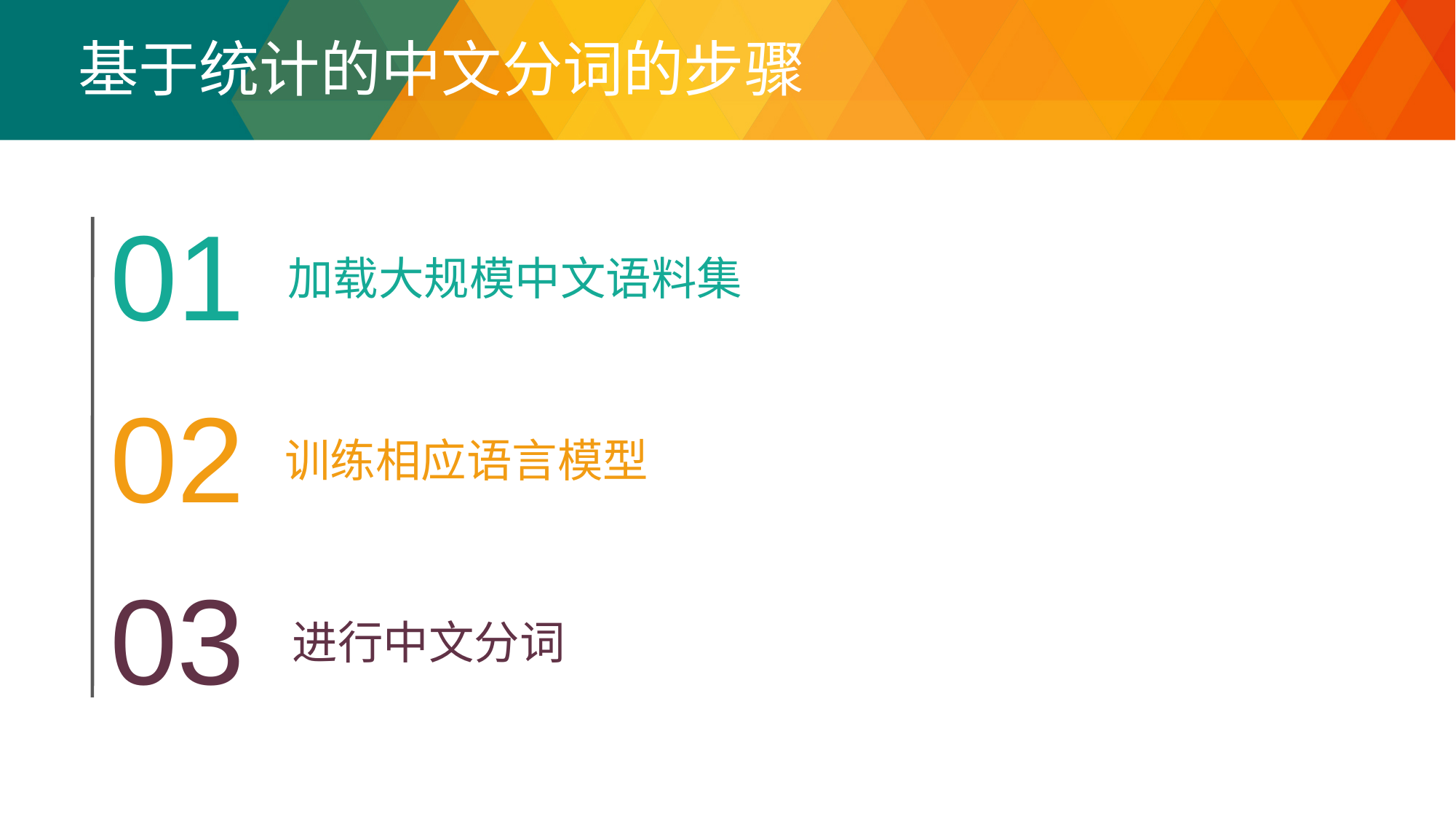

基于统计的中文分词的步骤
01

加载大规模中文语料集
02
训练相应语言模型
03
进行中文分词